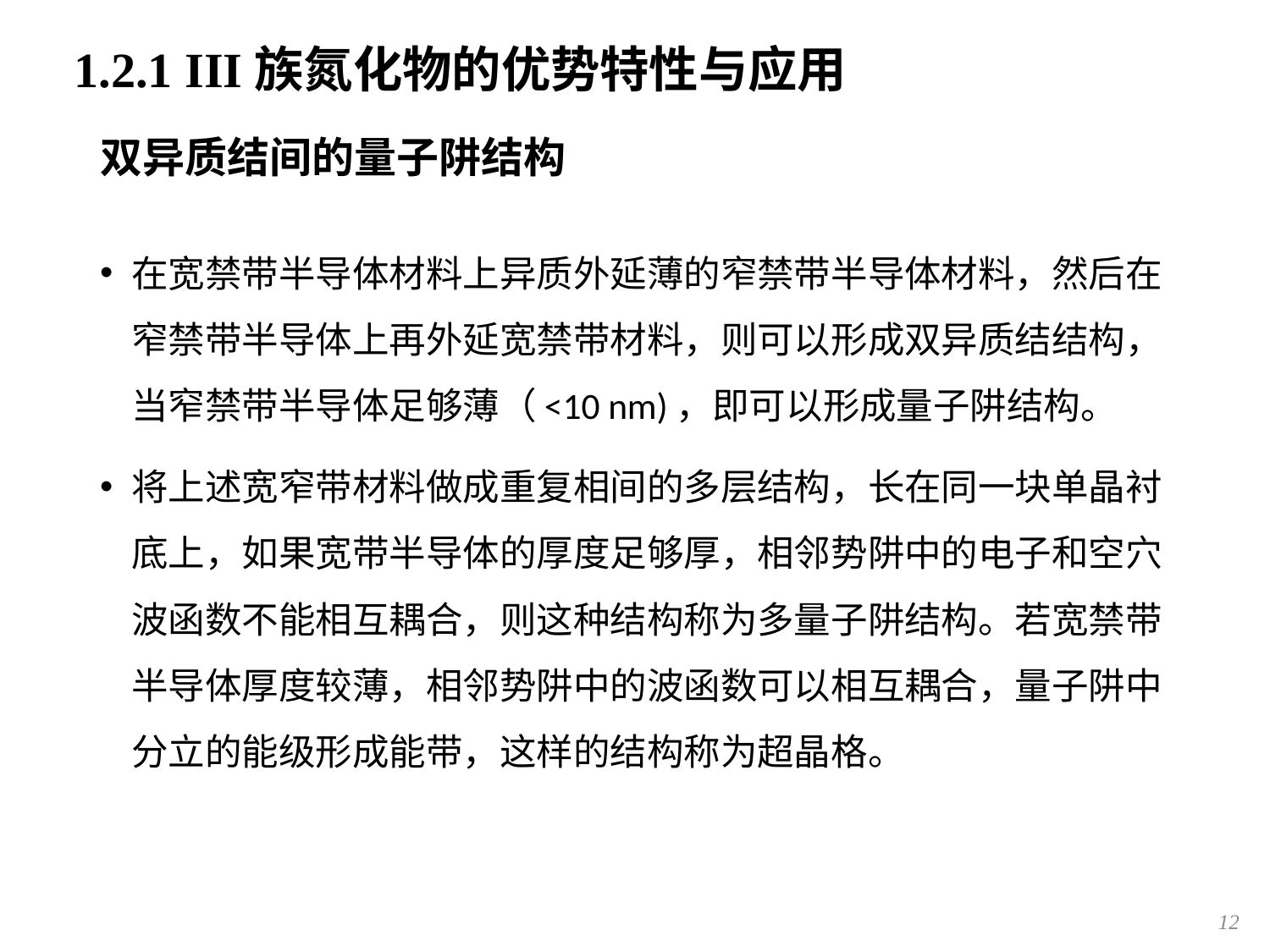

1.2.1 III族氮化物的优势特性与应用
# 双异质结间的量子阱结构
在宽禁带半导体材料上异质外延薄的窄禁带半导体材料，然后在窄禁带半导体上再外延宽禁带材料，则可以形成双异质结结构，当窄禁带半导体足够薄（<10 nm)，即可以形成量子阱结构。
将上述宽窄带材料做成重复相间的多层结构，长在同一块单晶衬底上，如果宽带半导体的厚度足够厚，相邻势阱中的电子和空穴波函数不能相互耦合，则这种结构称为多量子阱结构。若宽禁带半导体厚度较薄，相邻势阱中的波函数可以相互耦合，量子阱中分立的能级形成能带，这样的结构称为超晶格。

12